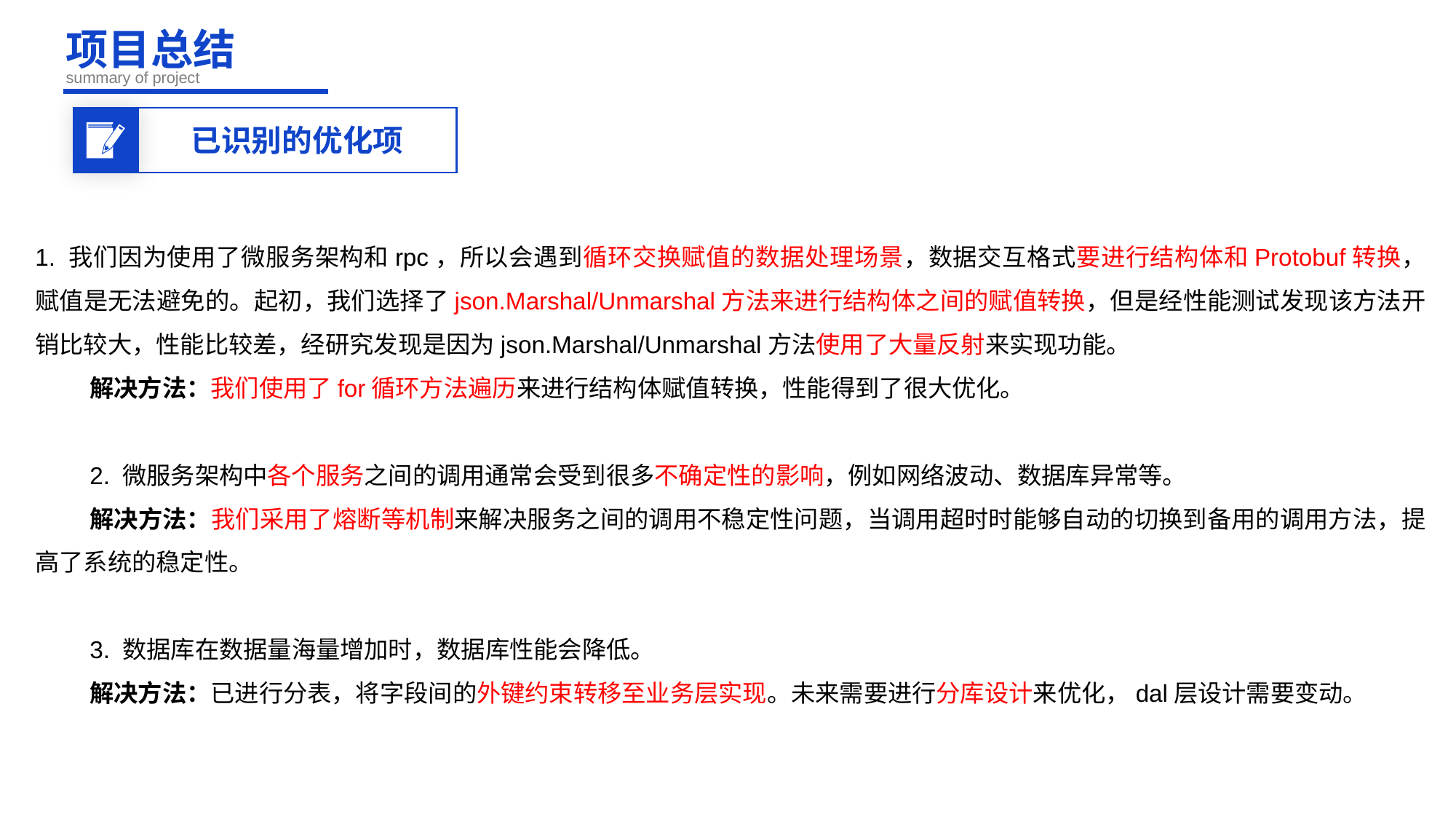

项目总结
summary of project

已识别的优化项

1. 我们因为使用了微服务架构和rpc，所以会遇到循环交换赋值的数据处理场景，数据交互格式要进行结构体和Protobuf转换，赋值是无法避免的。起初，我们选择了json.Marshal/Unmarshal方法来进行结构体之间的赋值转换，但是经性能测试发现该方法开销比较大，性能比较差，经研究发现是因为json.Marshal/Unmarshal方法使用了大量反射来实现功能。
解决方法：我们使用了for循环方法遍历来进行结构体赋值转换，性能得到了很大优化。

2. 微服务架构中各个服务之间的调用通常会受到很多不确定性的影响，例如网络波动、数据库异常等。
解决方法：我们采用了熔断等机制来解决服务之间的调用不稳定性问题，当调用超时时能够自动的切换到备用的调用方法，提高了系统的稳定性。

3. 数据库在数据量海量增加时，数据库性能会降低。
解决方法：已进行分表，将字段间的外键约束转移至业务层实现。未来需要进行分库设计来优化，dal层设计需要变动。